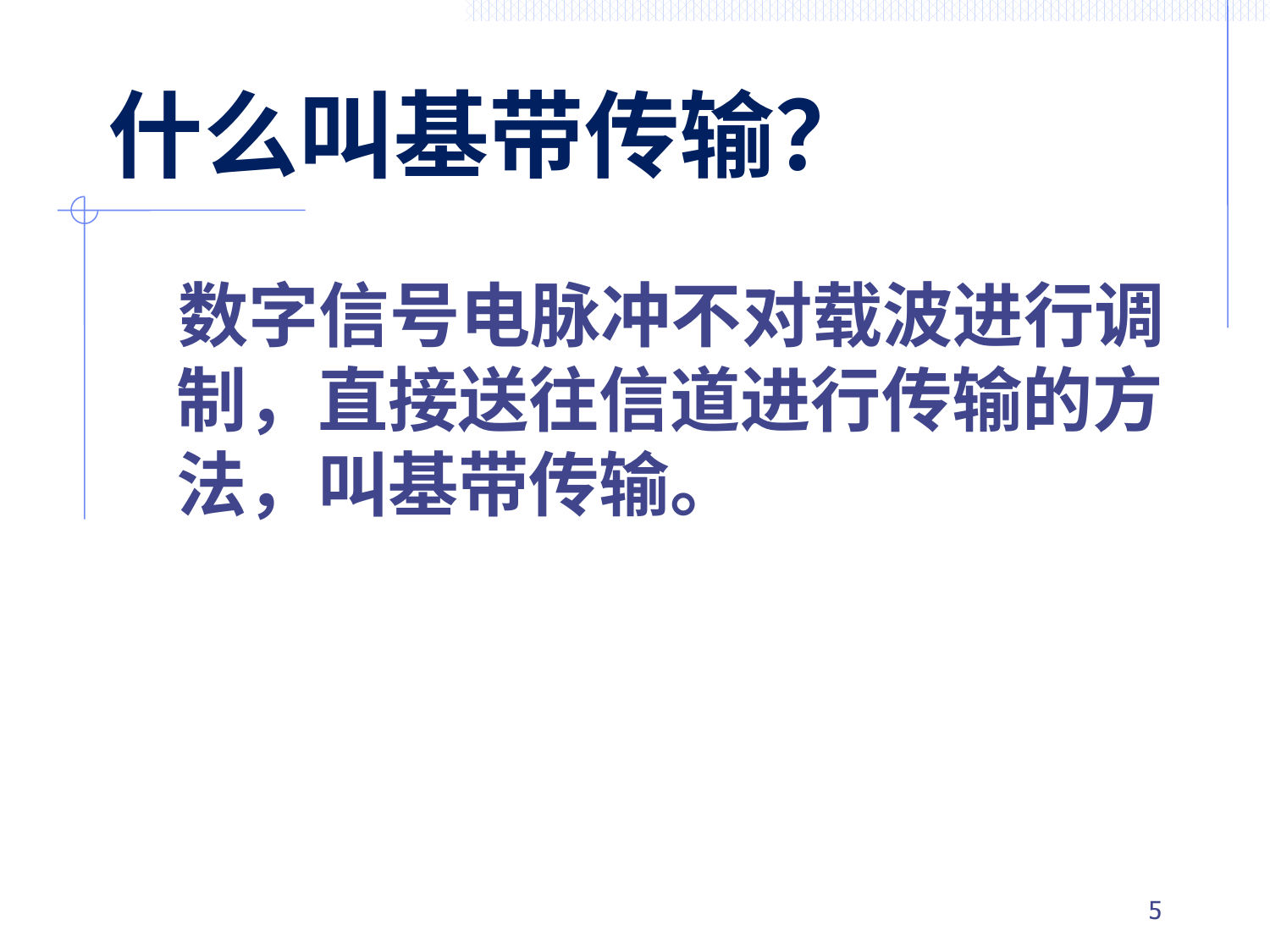

# 什么叫基带传输？

  数字信号电脉冲不对载波进行调  制，直接送往信道进行传输的方 法，叫基带传输。

5